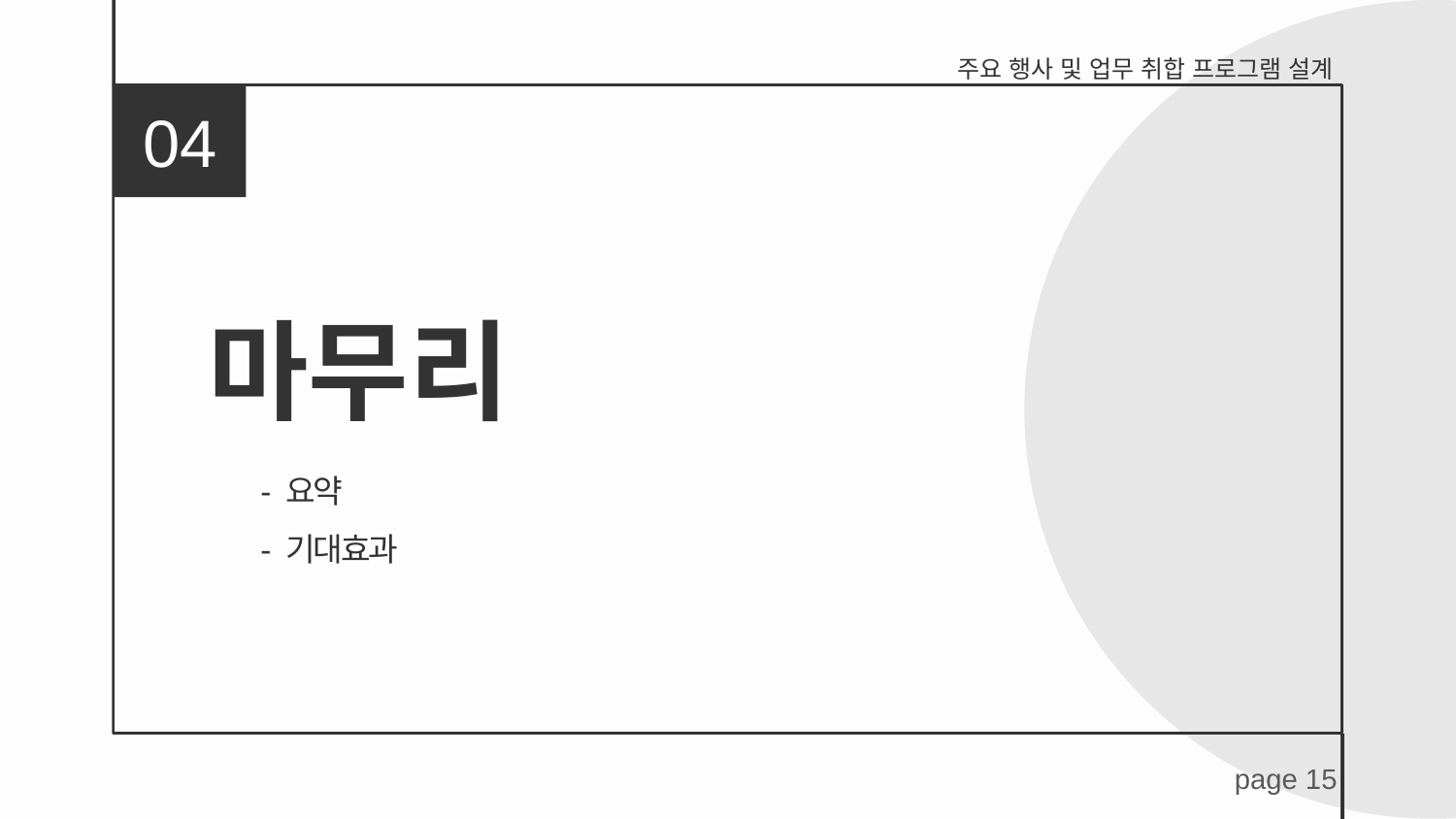

주요 행사 및 업무 취합 프로그램 설계
04
# 마무리
- 요약
- 기대효과
page 15